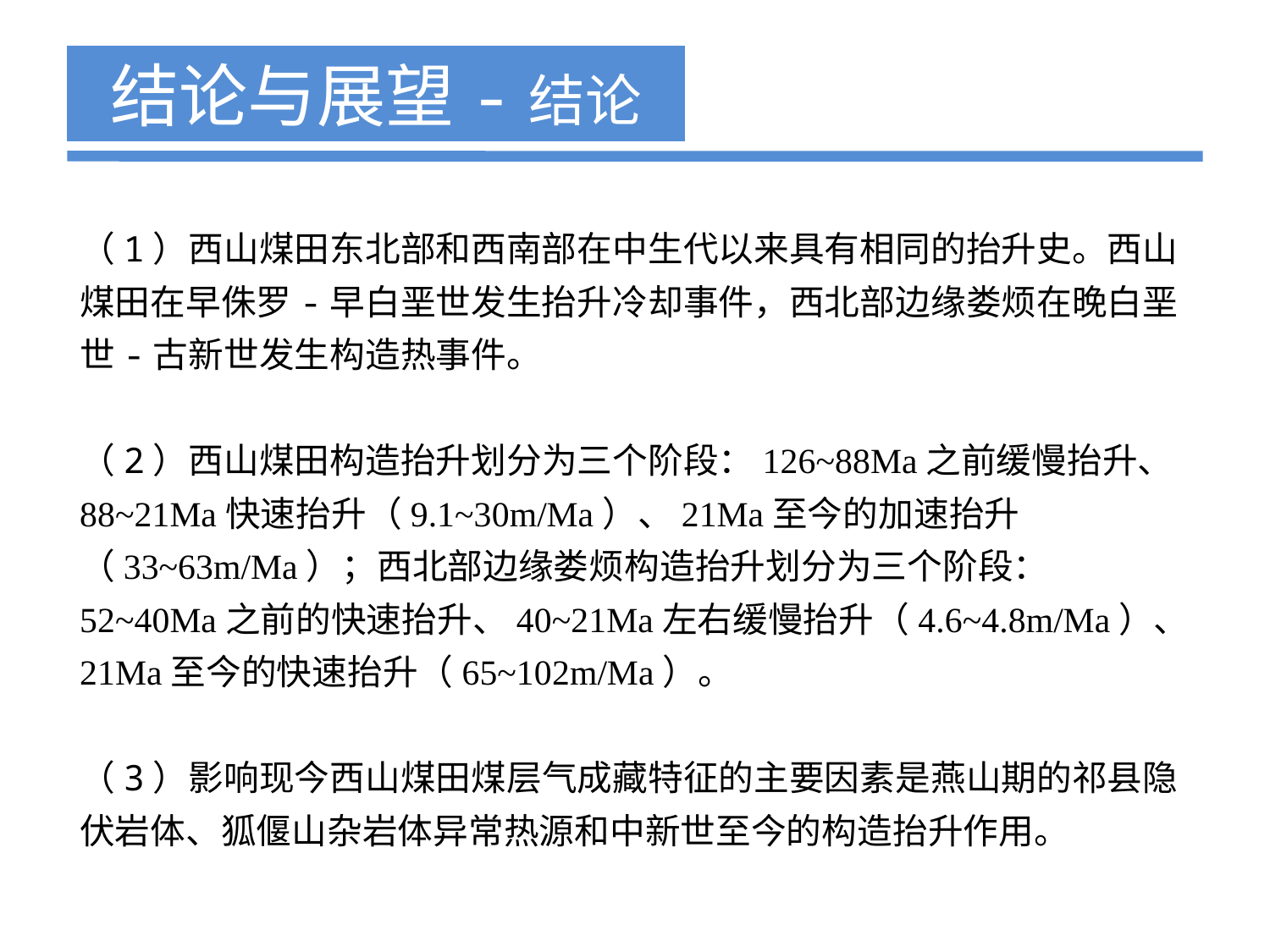

结论与展望-结论

（1）西山煤田东北部和西南部在中生代以来具有相同的抬升史。西山煤田在早侏罗-早白垩世发生抬升冷却事件，西北部边缘娄烦在晚白垩世-古新世发生构造热事件。

（2）西山煤田构造抬升划分为三个阶段：126~88Ma之前缓慢抬升、88~21Ma快速抬升（9.1~30m/Ma）、21Ma至今的加速抬升（33~63m/Ma）；西北部边缘娄烦构造抬升划分为三个阶段：52~40Ma之前的快速抬升、40~21Ma左右缓慢抬升（4.6~4.8m/Ma）、21Ma至今的快速抬升（65~102m/Ma）。

（3）影响现今西山煤田煤层气成藏特征的主要因素是燕山期的祁县隐伏岩体、狐偃山杂岩体异常热源和中新世至今的构造抬升作用。